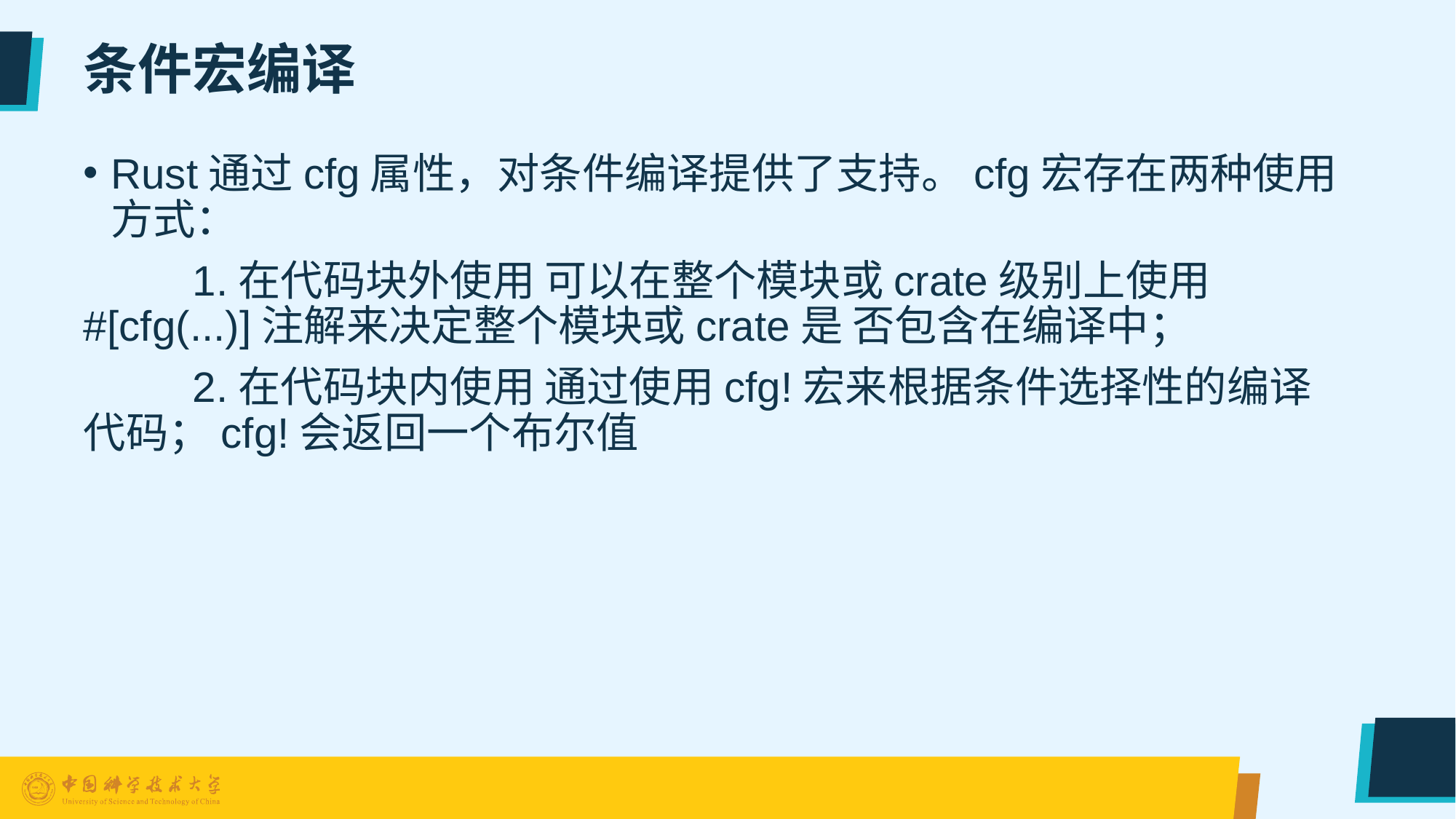

# 条件宏编译
Rust通过cfg属性，对条件编译提供了支持。cfg宏存在两种使用方式：
	1.在代码块外使用 可以在整个模块或crate级别上使用#[cfg(...)]注解来决定整个模块或crate是 否包含在编译中；
	2.在代码块内使用 通过使用cfg!宏来根据条件选择性的编译代码；cfg!会返回一个布尔值
17